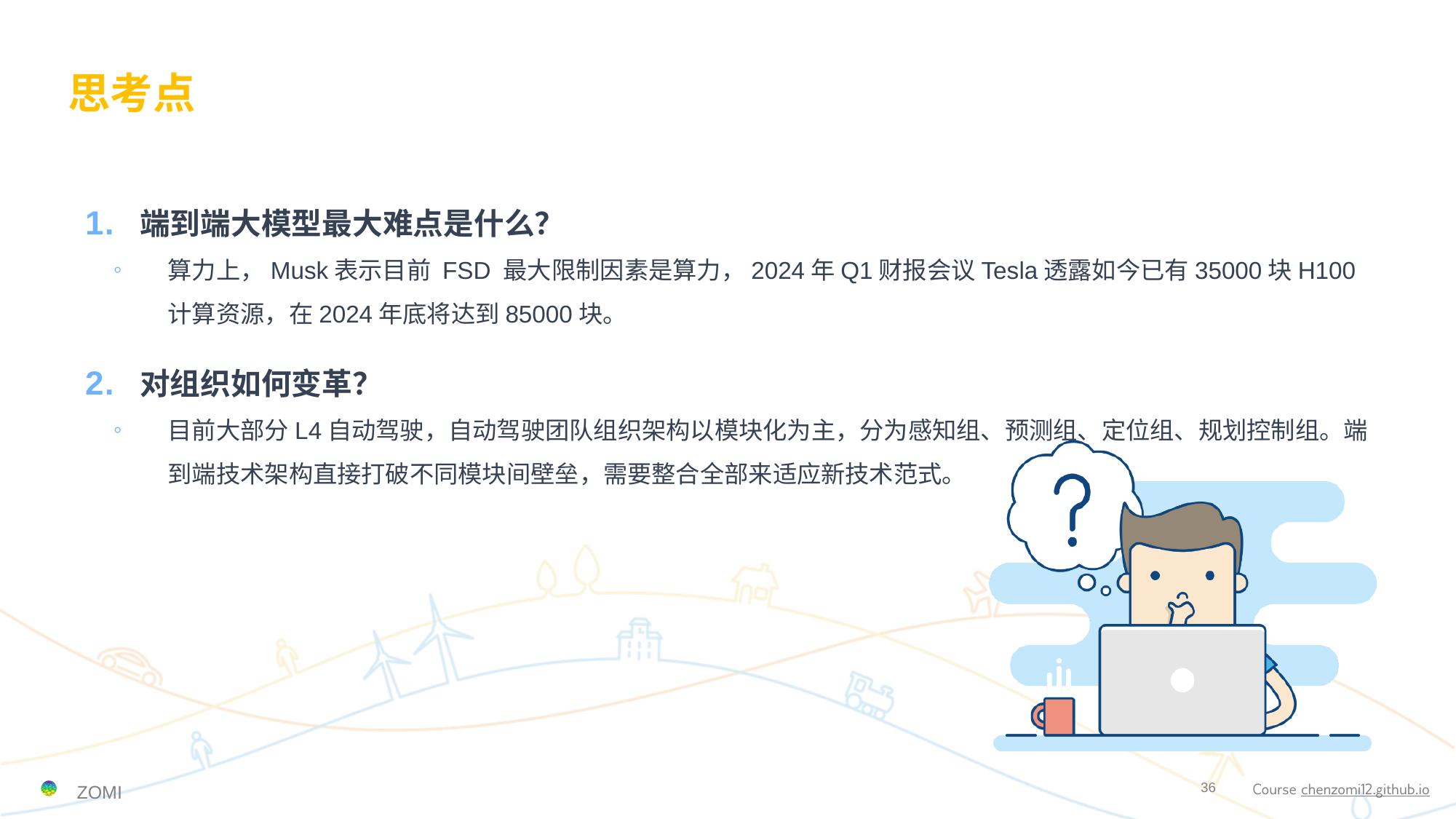

# 思考点
端到端大模型最大难点是什么？
算力上，Musk表示目前 FSD 最大限制因素是算力，2024年Q1财报会议Tesla透露如今已有35000块H100计算资源，在2024年底将达到85000块。
对组织如何变革？
目前大部分L4自动驾驶，自动驾驶团队组织架构以模块化为主，分为感知组、预测组、定位组、规划控制组。端到端技术架构直接打破不同模块间壁垒，需要整合全部来适应新技术范式。